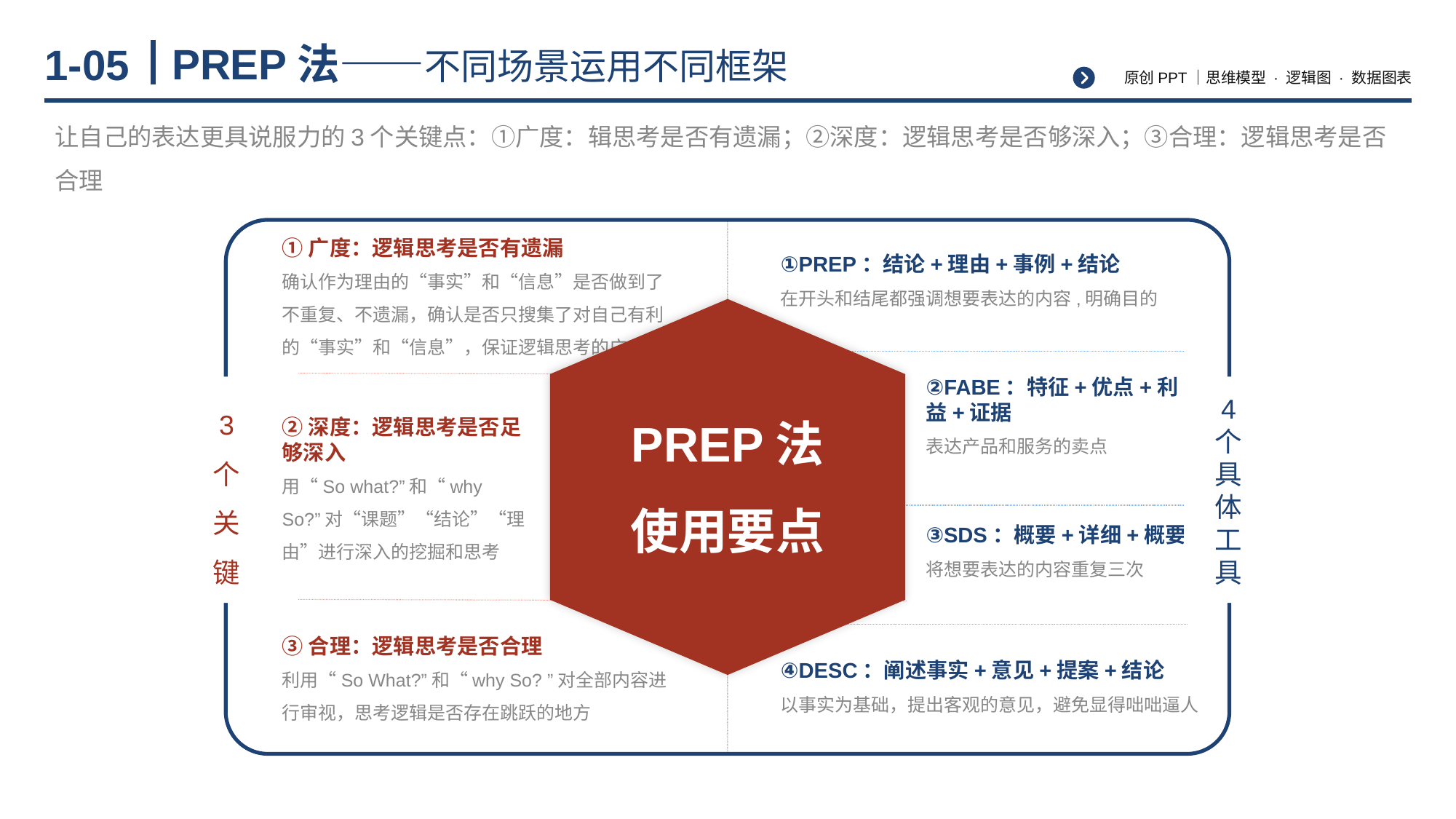

# PREP法——不同场景运用不同框架
1-05
让自己的表达更具说服力的3个关键点：①广度：辑思考是否有遗漏；②深度：逻辑思考是否够深入；③合理：逻辑思考是否合理

①广度：逻辑思考是否有遗漏
确认作为理由的“事实”和“信息”是否做到了不重复、不遗漏，确认是否只搜集了对自己有利的“事实”和“信息”，保证逻辑思考的广度
①PREP：结论+理由+事例+结论
在开头和结尾都强调想要表达的内容,明确目的

②FABE：特征+优点+利益+证据
表达产品和服务的卖点
②深度：逻辑思考是否足够深入
用“So what?”和“why So?”对“课题”“结论”“理由”进行深入的挖掘和思考
3
个
关
键
4
个
具
体
工
具
PREP法
使用要点
③SDS：概要+详细+概要
将想要表达的内容重复三次
③合理：逻辑思考是否合理
利用“So What?”和“why So? ”对全部内容进行审视，思考逻辑是否存在跳跃的地方
④DESC：阐述事实+意见+提案+结论
以事实为基础，提出客观的意见，避免显得咄咄逼人